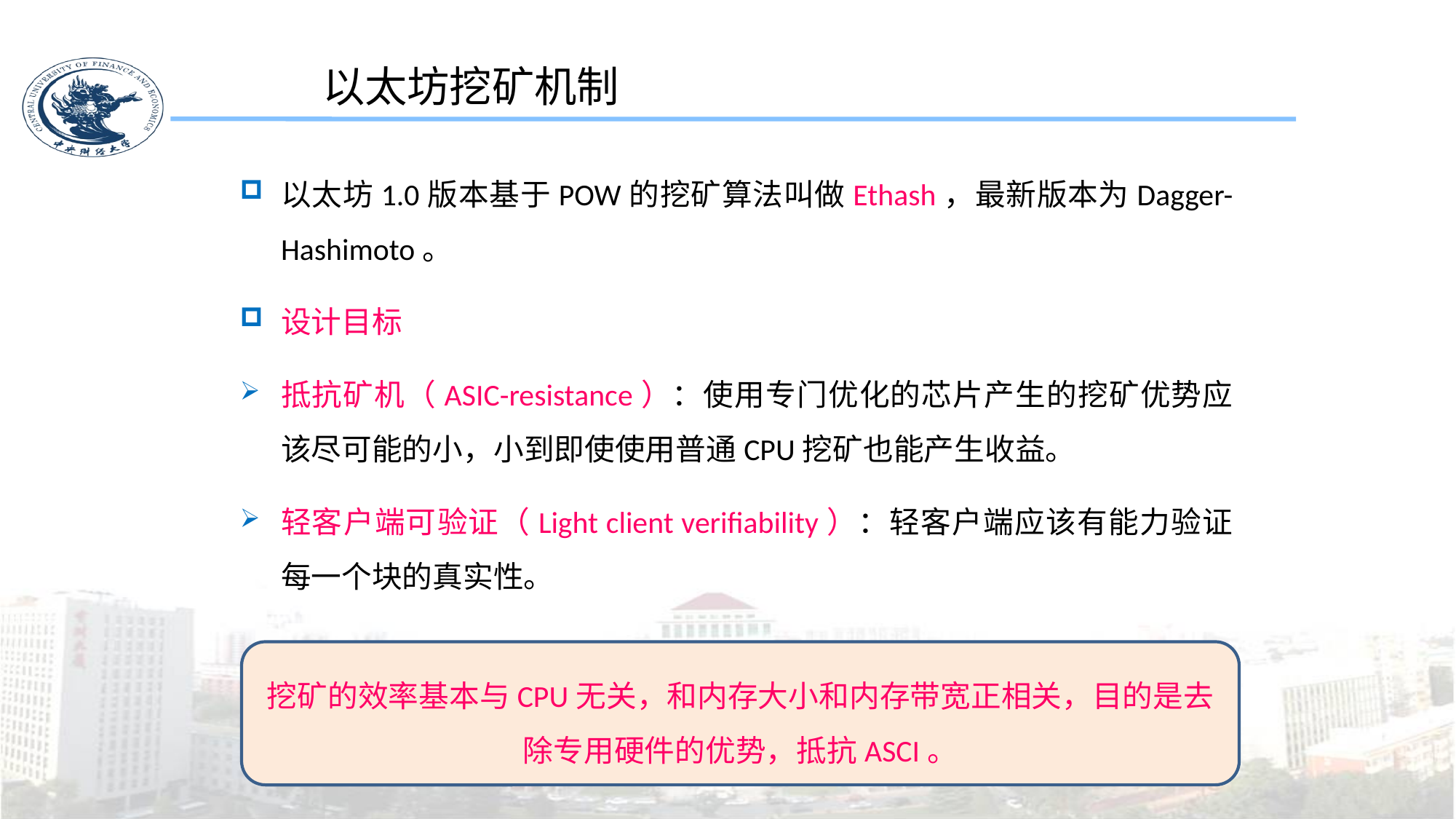

以太坊挖矿机制
以太坊1.0版本基于POW的挖矿算法叫做Ethash，最新版本为Dagger-Hashimoto。
设计目标
抵抗矿机（ASIC-resistance）：使用专门优化的芯片产生的挖矿优势应该尽可能的小，小到即使使用普通CPU挖矿也能产生收益。
轻客户端可验证（Light client verifiability）：轻客户端应该有能力验证每一个块的真实性。
挖矿的效率基本与CPU无关，和内存大小和内存带宽正相关，目的是去除专用硬件的优势，抵抗ASCI。